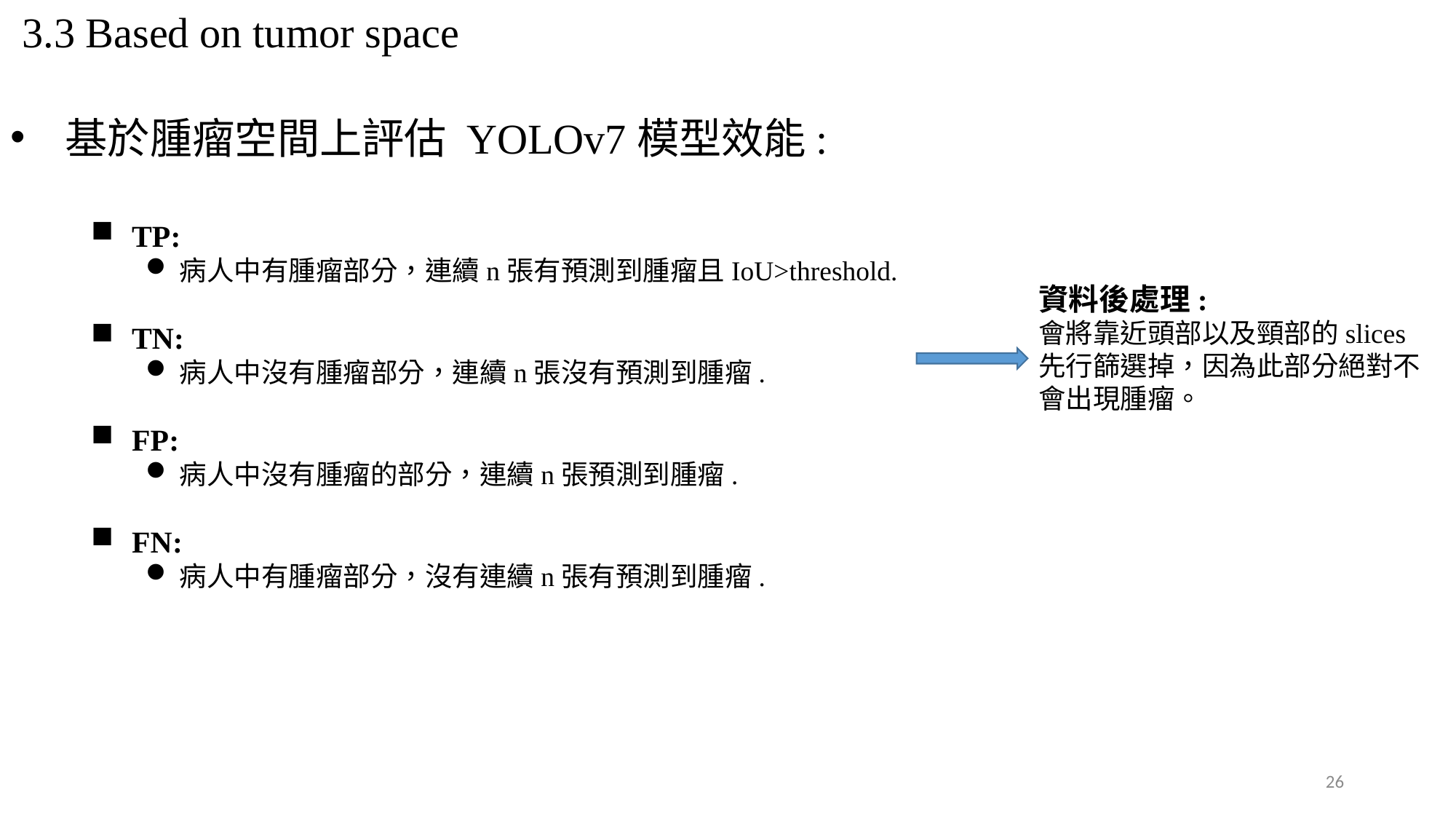

3.3 Based on tumor space
基於腫瘤空間上評估 YOLOv7模型效能:
TP:
病人中有腫瘤部分，連續n張有預測到腫瘤且IoU>threshold.

TN:
病人中沒有腫瘤部分，連續n張沒有預測到腫瘤.

FP:
病人中沒有腫瘤的部分，連續n張預測到腫瘤.

FN:
病人中有腫瘤部分，沒有連續n張有預測到腫瘤.
資料後處理:
會將靠近頭部以及頸部的slices 先行篩選掉，因為此部分絕對不會出現腫瘤。

26